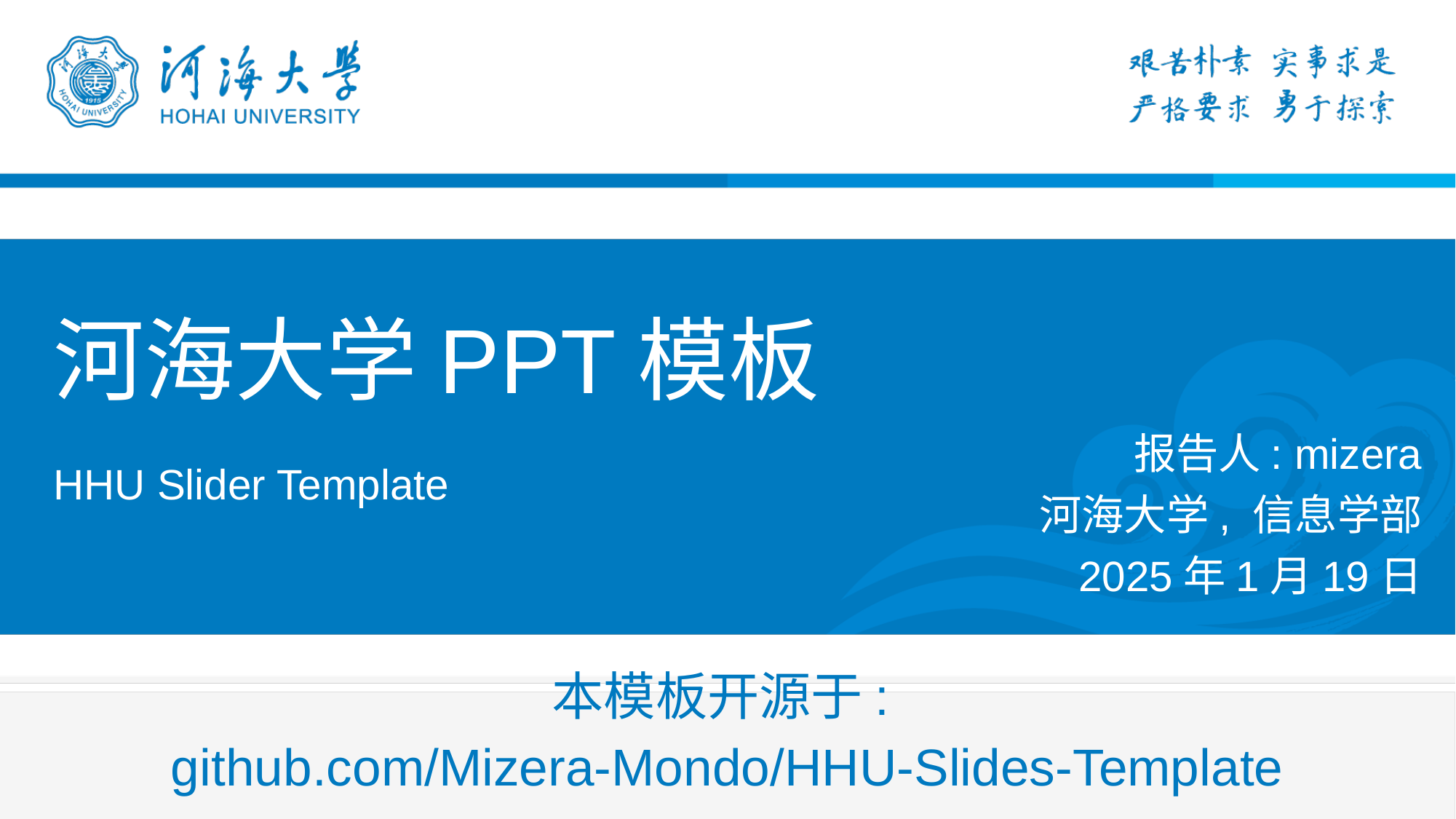

# 河海大学PPT模板
报告人: mizera
河海大学, 信息学部
2025年1月19日
HHU Slider Template

本模板开源于:
github.com/Mizera-Mondo/HHU-Slides-Template